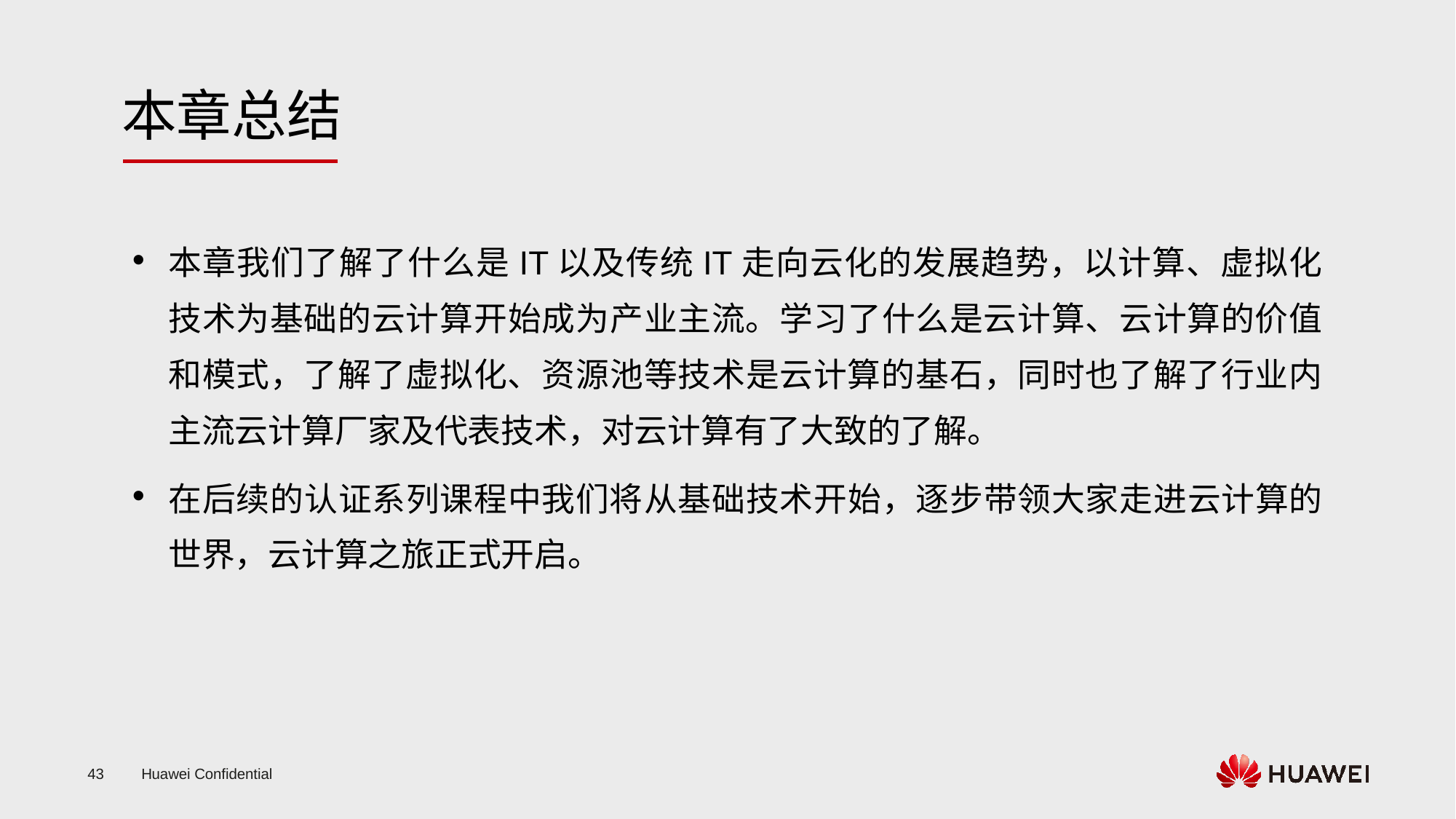

本章我们了解了什么是IT以及传统IT走向云化的发展趋势，以计算、虚拟化技术为基础的云计算开始成为产业主流。学习了什么是云计算、云计算的价值和模式，了解了虚拟化、资源池等技术是云计算的基石，同时也了解了行业内主流云计算厂家及代表技术，对云计算有了大致的了解。
在后续的认证系列课程中我们将从基础技术开始，逐步带领大家走进云计算的世界，云计算之旅正式开启。